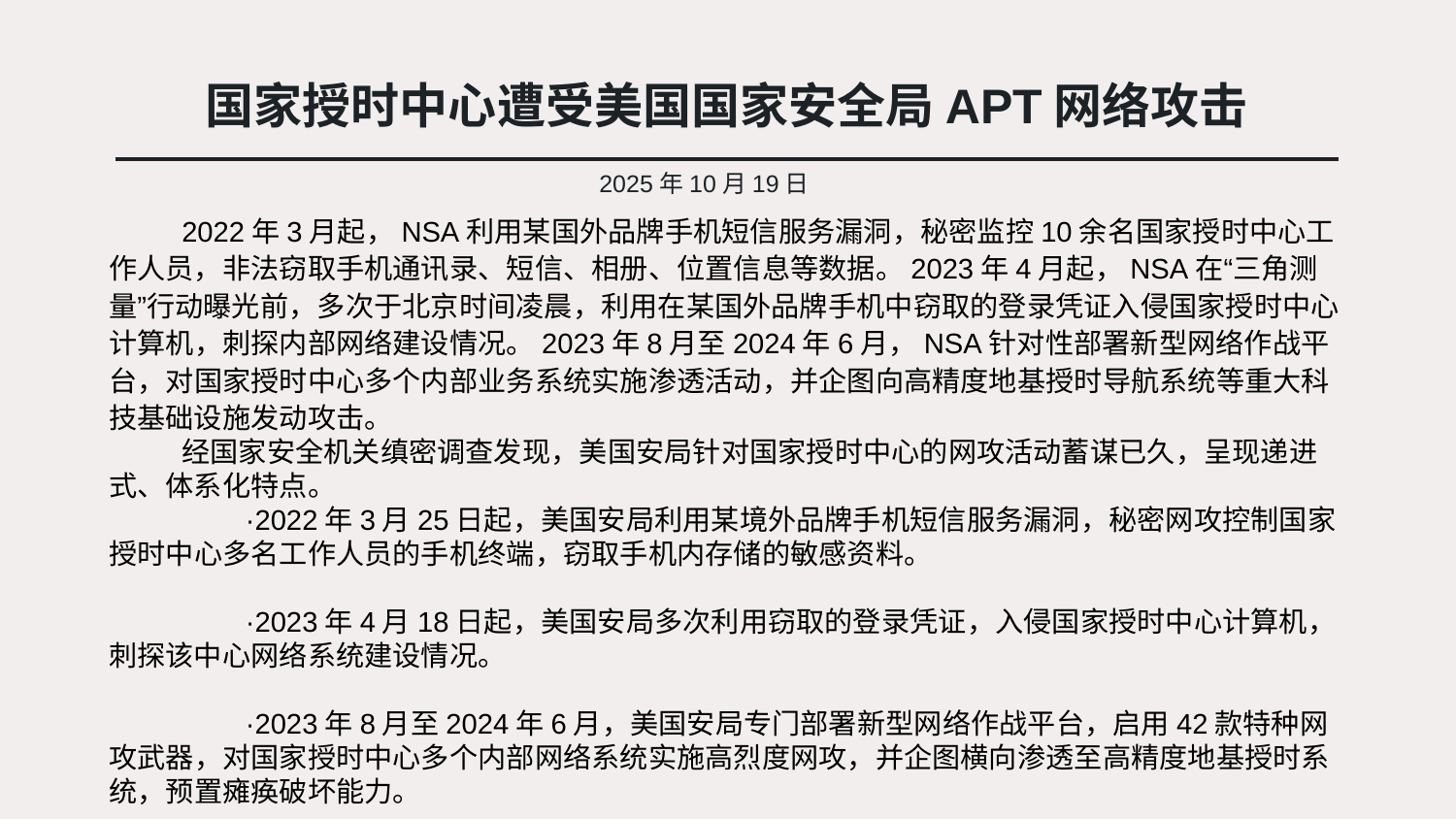

# 国家授时中心遭受美国国家安全局APT网络攻击
2025年10月19日
2022年3月起，NSA利用某国外品牌手机短信服务漏洞，秘密监控10余名国家授时中心工作人员，非法窃取手机通讯录、短信、相册、位置信息等数据。2023年4月起，NSA在“三角测量”行动曝光前，多次于北京时间凌晨，利用在某国外品牌手机中窃取的登录凭证入侵国家授时中心计算机，刺探内部网络建设情况。2023年8月至2024年6月，NSA针对性部署新型网络作战平台，对国家授时中心多个内部业务系统实施渗透活动，并企图向高精度地基授时导航系统等重大科技基础设施发动攻击。
经国家安全机关缜密调查发现，美国安局针对国家授时中心的网攻活动蓄谋已久，呈现递进式、体系化特点。
　　·2022年3月25日起，美国安局利用某境外品牌手机短信服务漏洞，秘密网攻控制国家授时中心多名工作人员的手机终端，窃取手机内存储的敏感资料。

　　·2023年4月18日起，美国安局多次利用窃取的登录凭证，入侵国家授时中心计算机，刺探该中心网络系统建设情况。

　　·2023年8月至2024年6月，美国安局专门部署新型网络作战平台，启用42款特种网攻武器，对国家授时中心多个内部网络系统实施高烈度网攻，并企图横向渗透至高精度地基授时系统，预置瘫痪破坏能力。